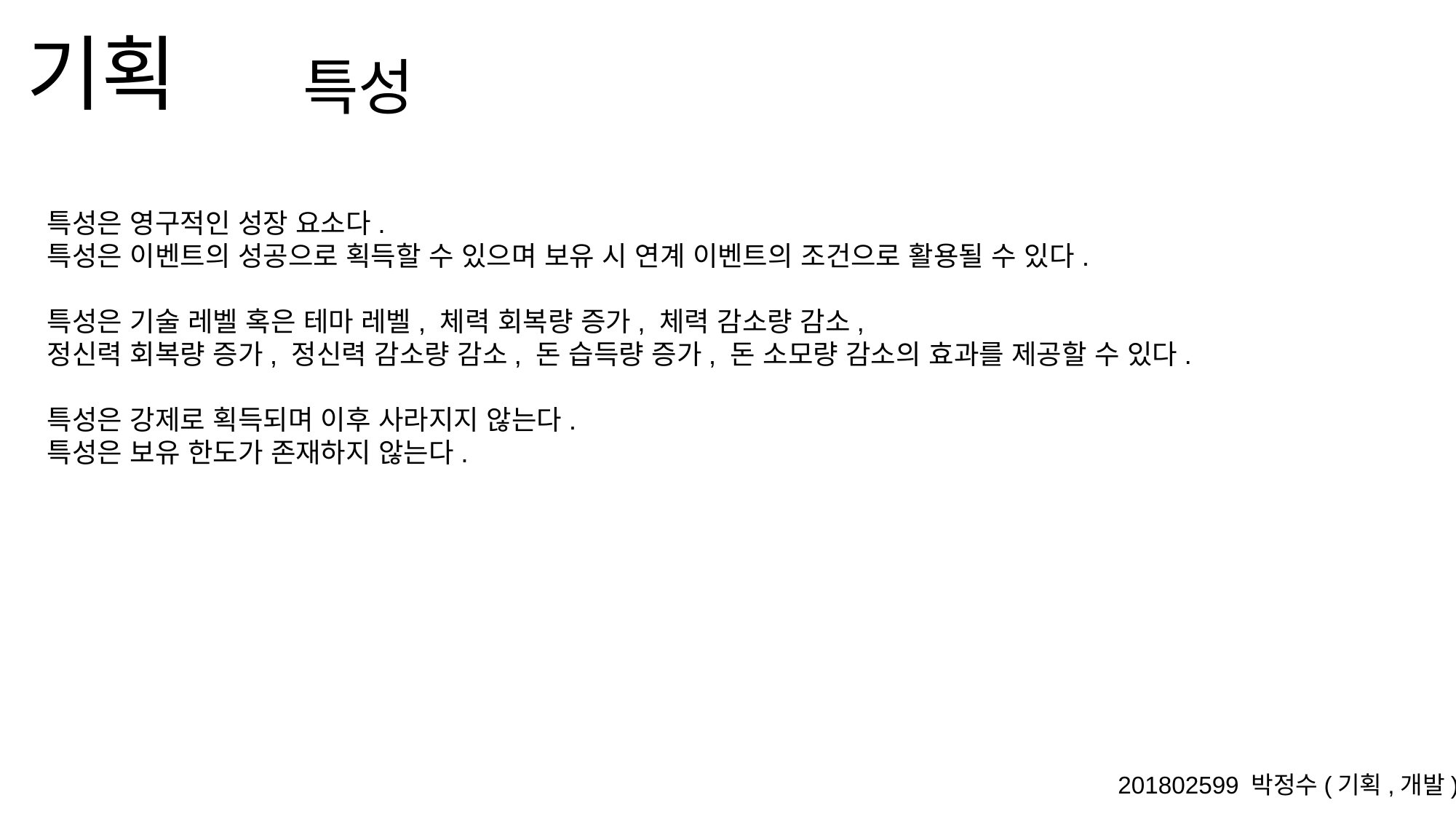

특성
특성은 영구적인 성장 요소다.
특성은 이벤트의 성공으로 획득할 수 있으며 보유 시 연계 이벤트의 조건으로 활용될 수 있다.

특성은 기술 레벨 혹은 테마 레벨, 체력 회복량 증가, 체력 감소량 감소,
정신력 회복량 증가, 정신력 감소량 감소, 돈 습득량 증가, 돈 소모량 감소의 효과를 제공할 수 있다.

특성은 강제로 획득되며 이후 사라지지 않는다.
특성은 보유 한도가 존재하지 않는다.